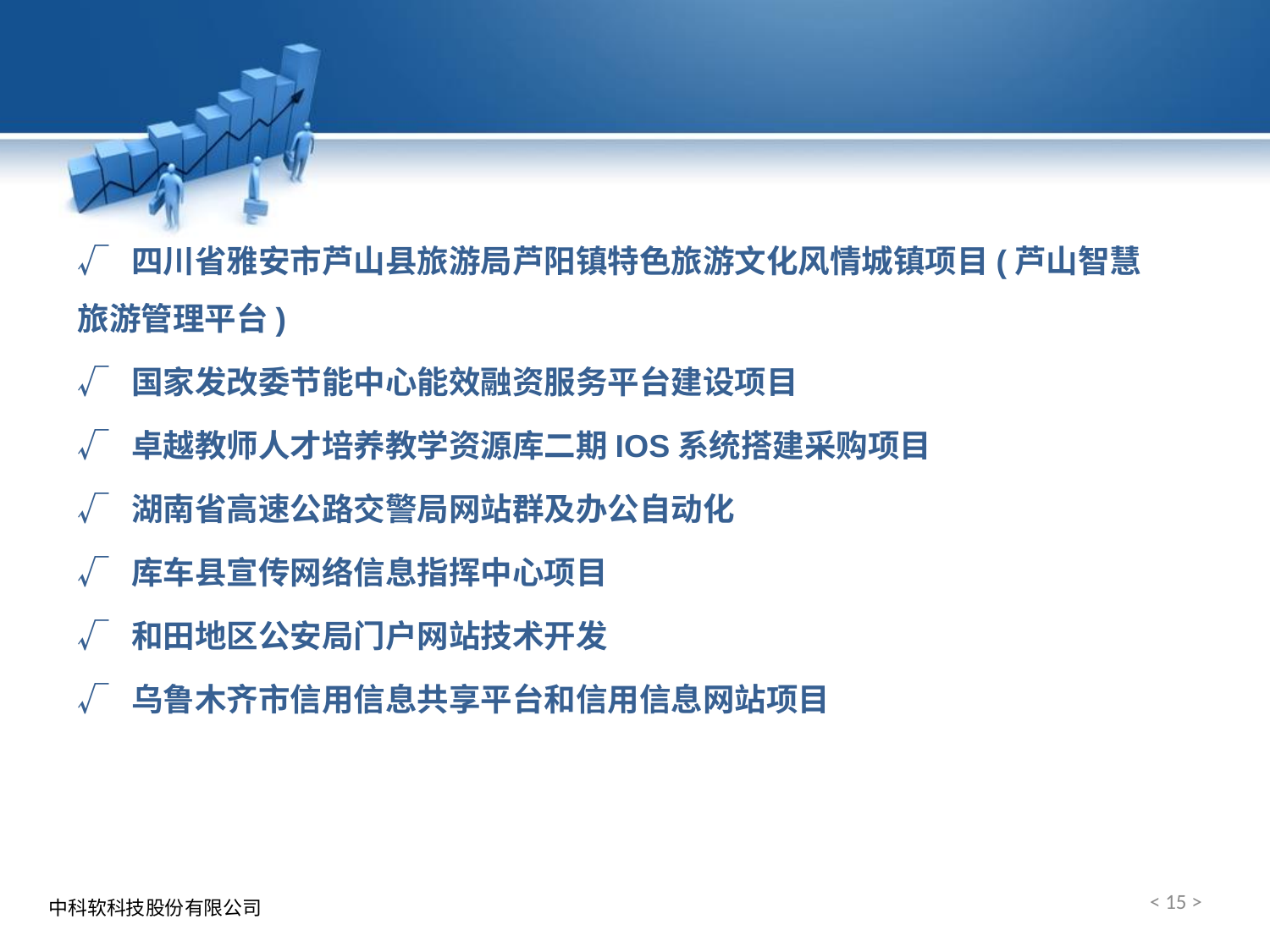

√  四川省雅安市芦山县旅游局芦阳镇特色旅游文化风情城镇项目(芦山智慧旅游管理平台)
√  国家发改委节能中心能效融资服务平台建设项目
√  卓越教师人才培养教学资源库二期IOS系统搭建采购项目
√  湖南省高速公路交警局网站群及办公自动化
√  库车县宣传网络信息指挥中心项目
√  和田地区公安局门户网站技术开发
√  乌鲁木齐市信用信息共享平台和信用信息网站项目